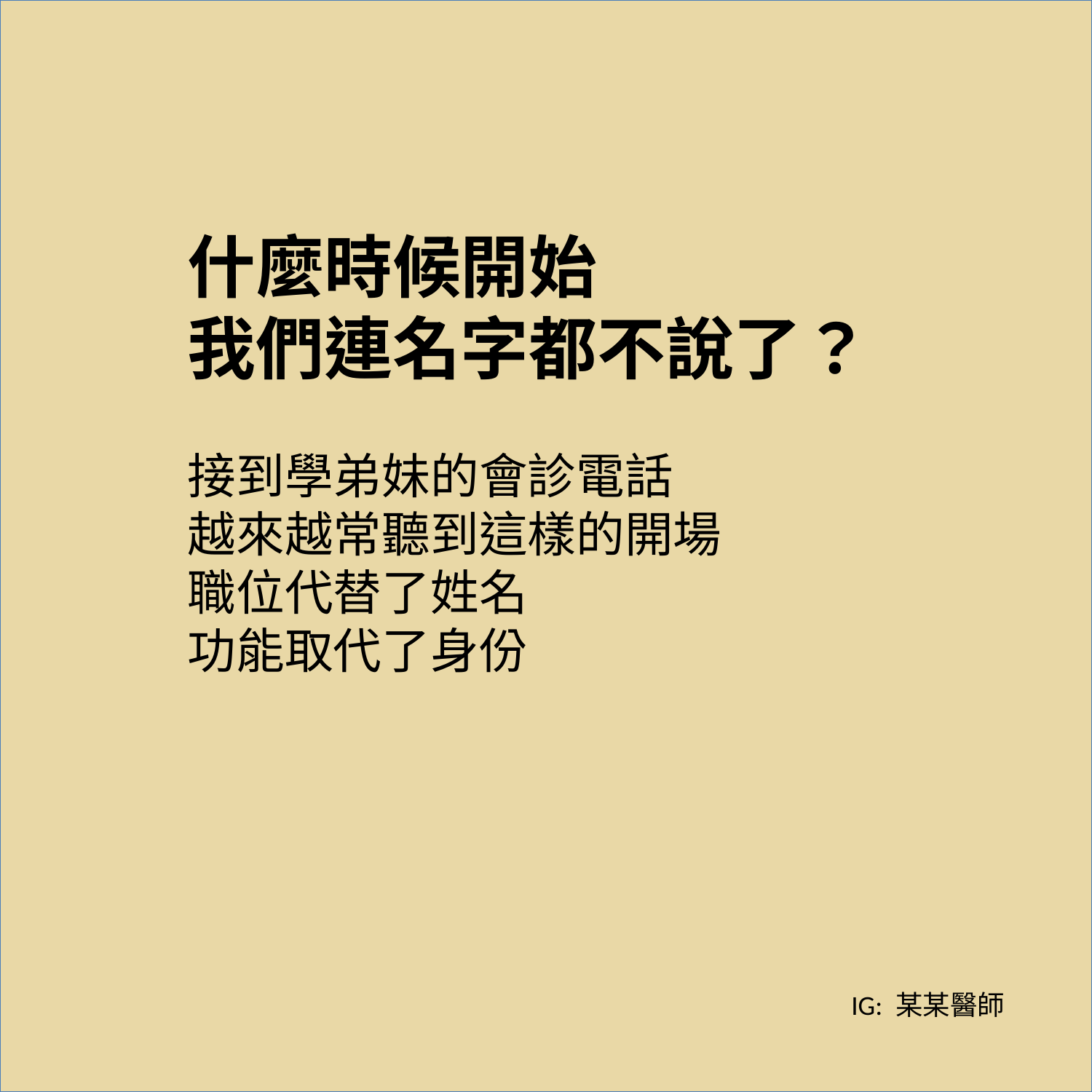

什麼時候開始
我們連名字都不說了？

接到學弟妹的會診電話
越來越常聽到這樣的開場
職位代替了姓名
功能取代了身份
IG: 某某醫師